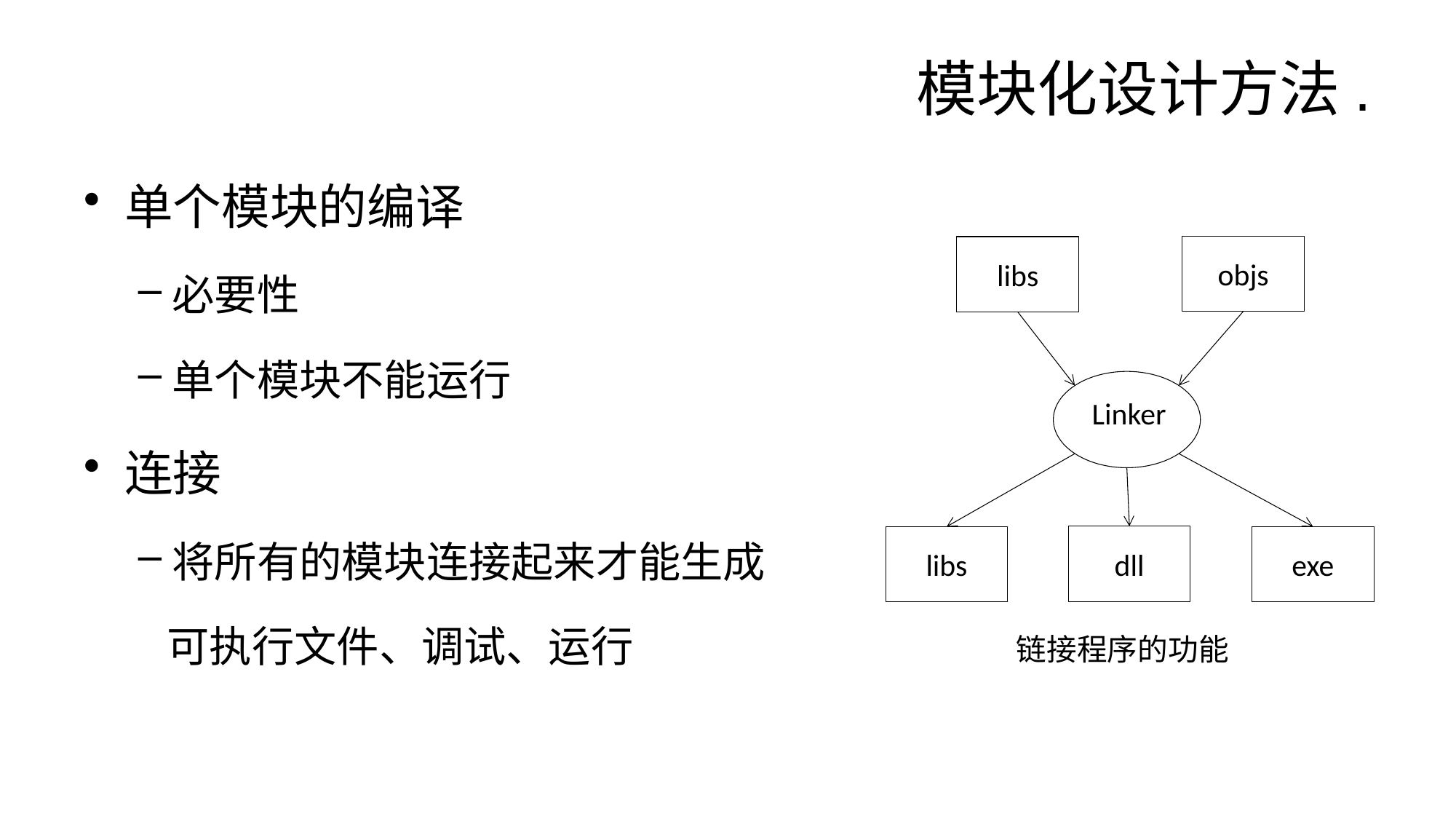

# 模块化设计方法.
单个模块的编译
必要性
单个模块不能运行
连接
将所有的模块连接起来才能生成
  可执行文件、调试、运行
objs
libs

Linker
dll
libs
exe
链接程序的功能